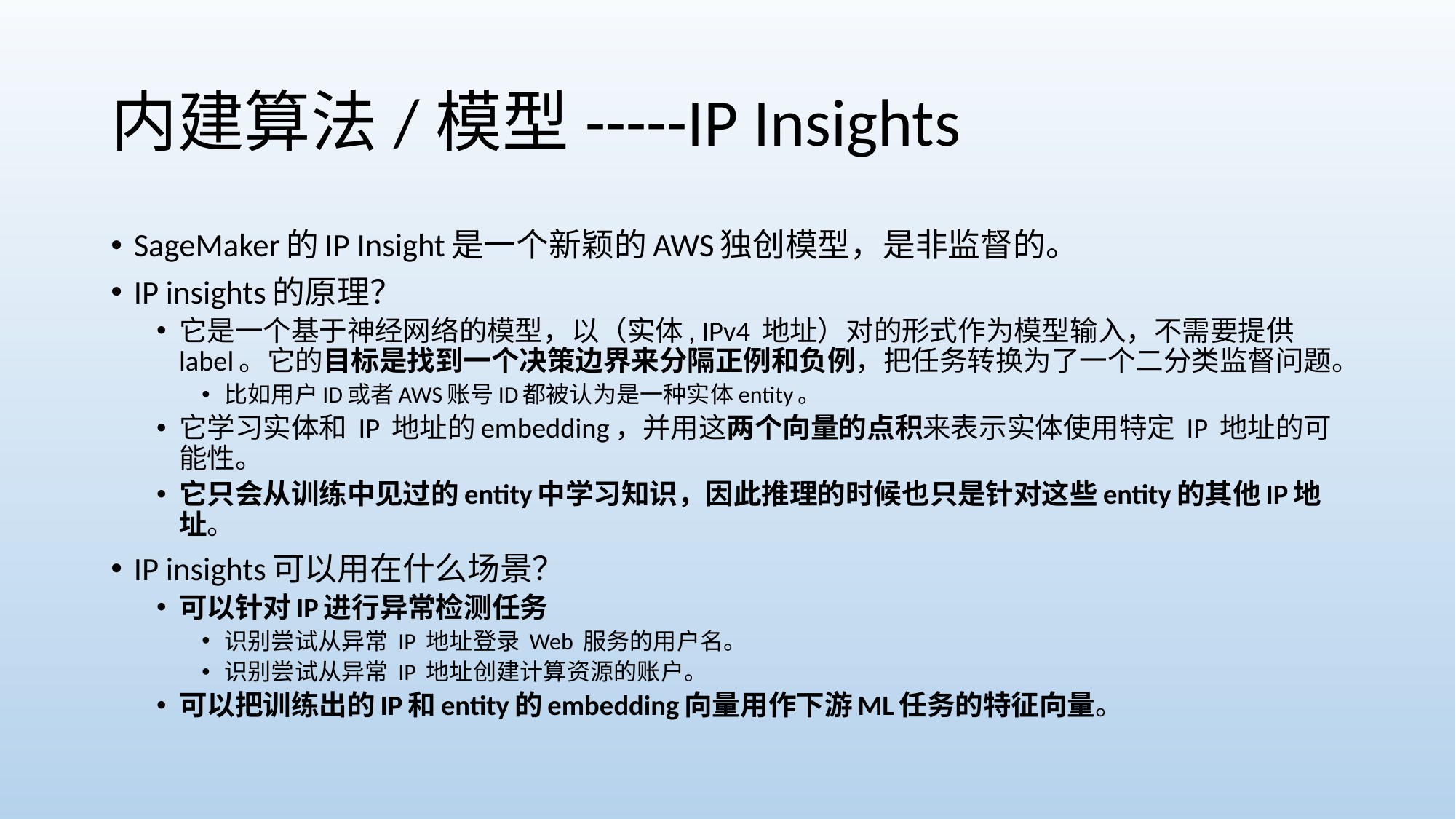

# 内建算法/模型-----IP Insights
SageMaker的IP Insight是一个新颖的AWS独创模型，是非监督的。
IP insights的原理？
它是一个基于神经网络的模型，以（实体, IPv4 地址）对的形式作为模型输入，不需要提供label。它的目标是找到一个决策边界来分隔正例和负例，把任务转换为了一个二分类监督问题。
比如用户ID或者AWS账号ID都被认为是一种实体entity。
它学习实体和 IP 地址的embedding，并用这两个向量的点积来表示实体使用特定 IP 地址的可能性。
它只会从训练中见过的entity中学习知识，因此推理的时候也只是针对这些entity的其他IP地址。
IP insights可以用在什么场景？
可以针对IP进行异常检测任务
识别尝试从异常 IP 地址登录 Web 服务的用户名。
识别尝试从异常 IP 地址创建计算资源的账户。
可以把训练出的IP和entity的embedding向量用作下游ML任务的特征向量。